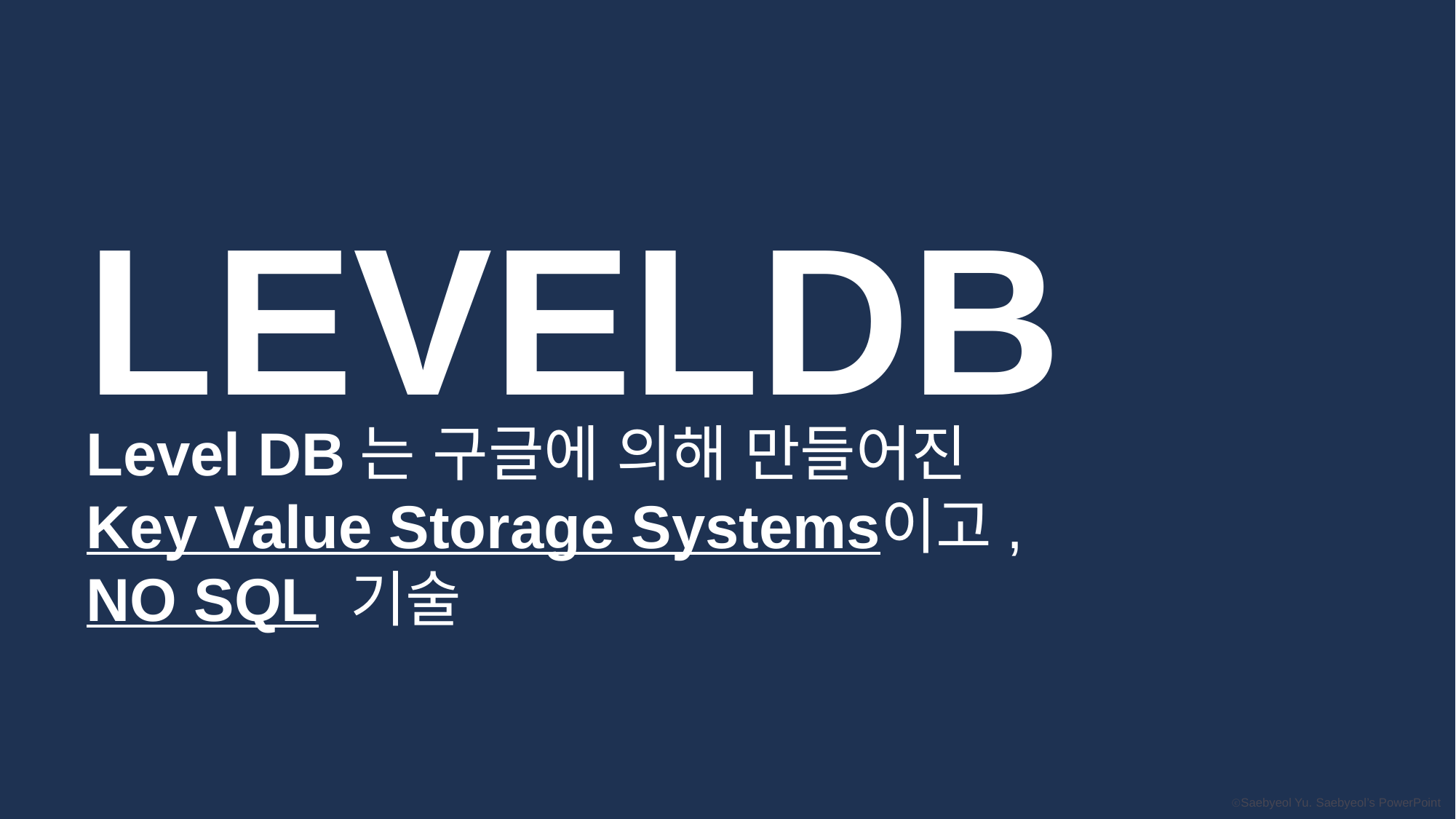

LEVELDB
Level DB는 구글에 의해 만들어진
Key Value Storage Systems이고,
NO SQL 기술